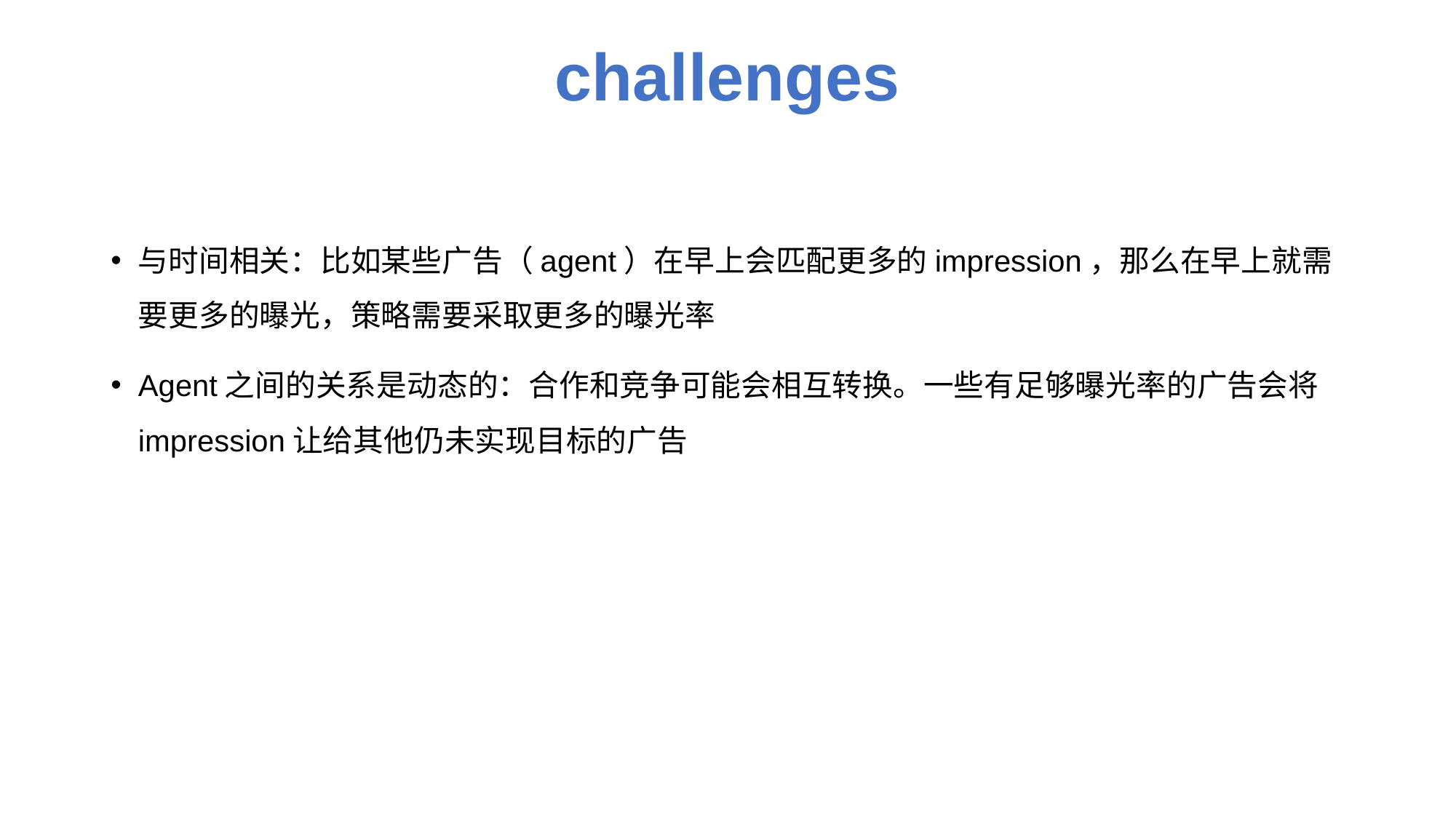

# challenges
与时间相关：比如某些广告（agent）在早上会匹配更多的impression，那么在早上就需要更多的曝光，策略需要采取更多的曝光率
Agent之间的关系是动态的：合作和竞争可能会相互转换。一些有足够曝光率的广告会将impression让给其他仍未实现目标的广告